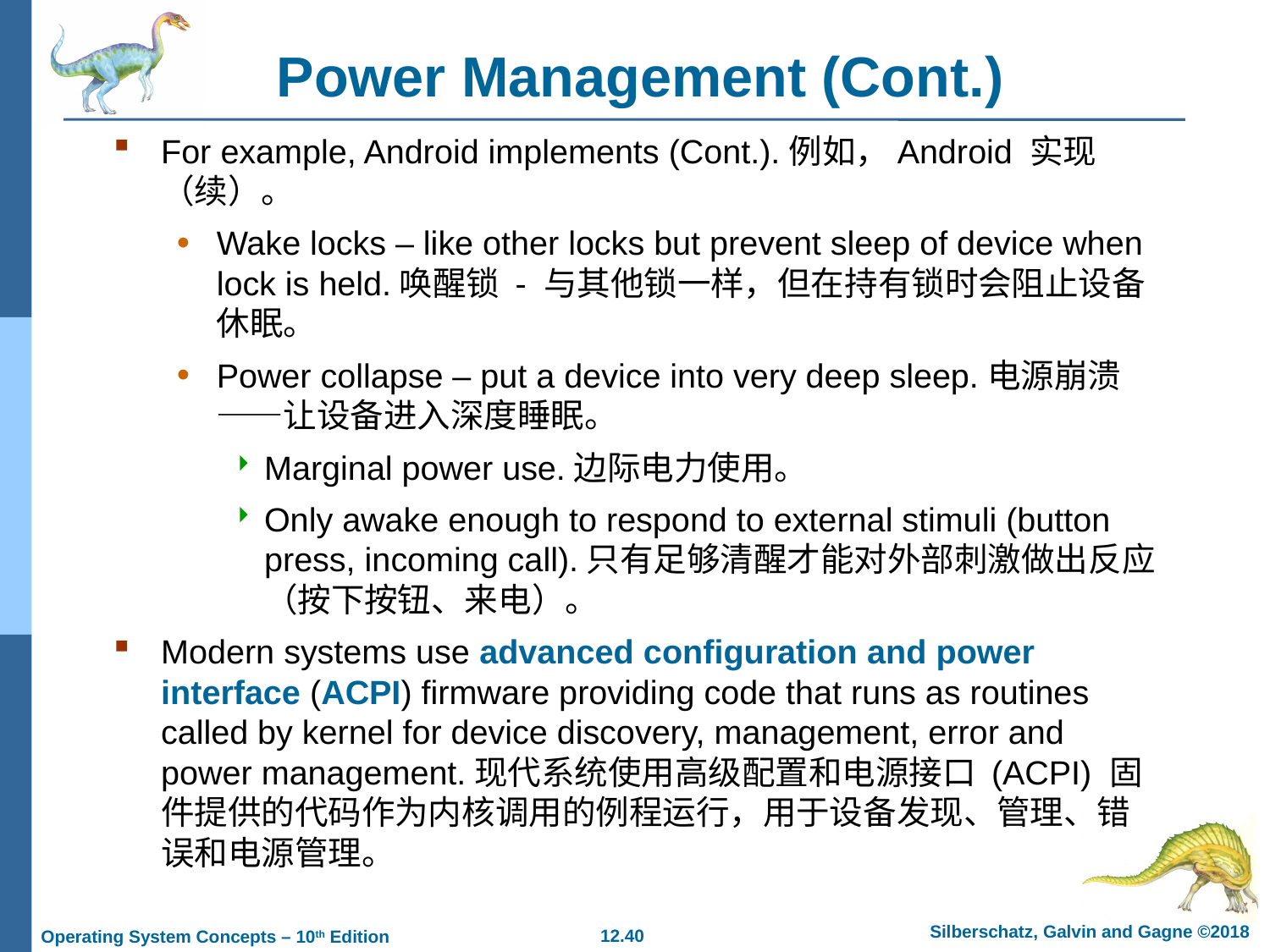

# Power Management (Cont.)
For example, Android implements (Cont.).例如，Android 实现（续）。
Wake locks – like other locks but prevent sleep of device when lock is held.唤醒锁 - 与其他锁一样，但在持有锁时会阻止设备休眠。
Power collapse – put a device into very deep sleep.电源崩溃——让设备进入深度睡眠。
Marginal power use.边际电力使用。
Only awake enough to respond to external stimuli (button press, incoming call).只有足够清醒才能对外部刺激做出反应（按下按钮、来电）。
Modern systems use advanced configuration and power interface (ACPI) firmware providing code that runs as routines called by kernel for device discovery, management, error and power management.现代系统使用高级配置和电源接口 (ACPI) 固件提供的代码作为内核调用的例程运行，用于设备发现、管理、错误和电源管理。